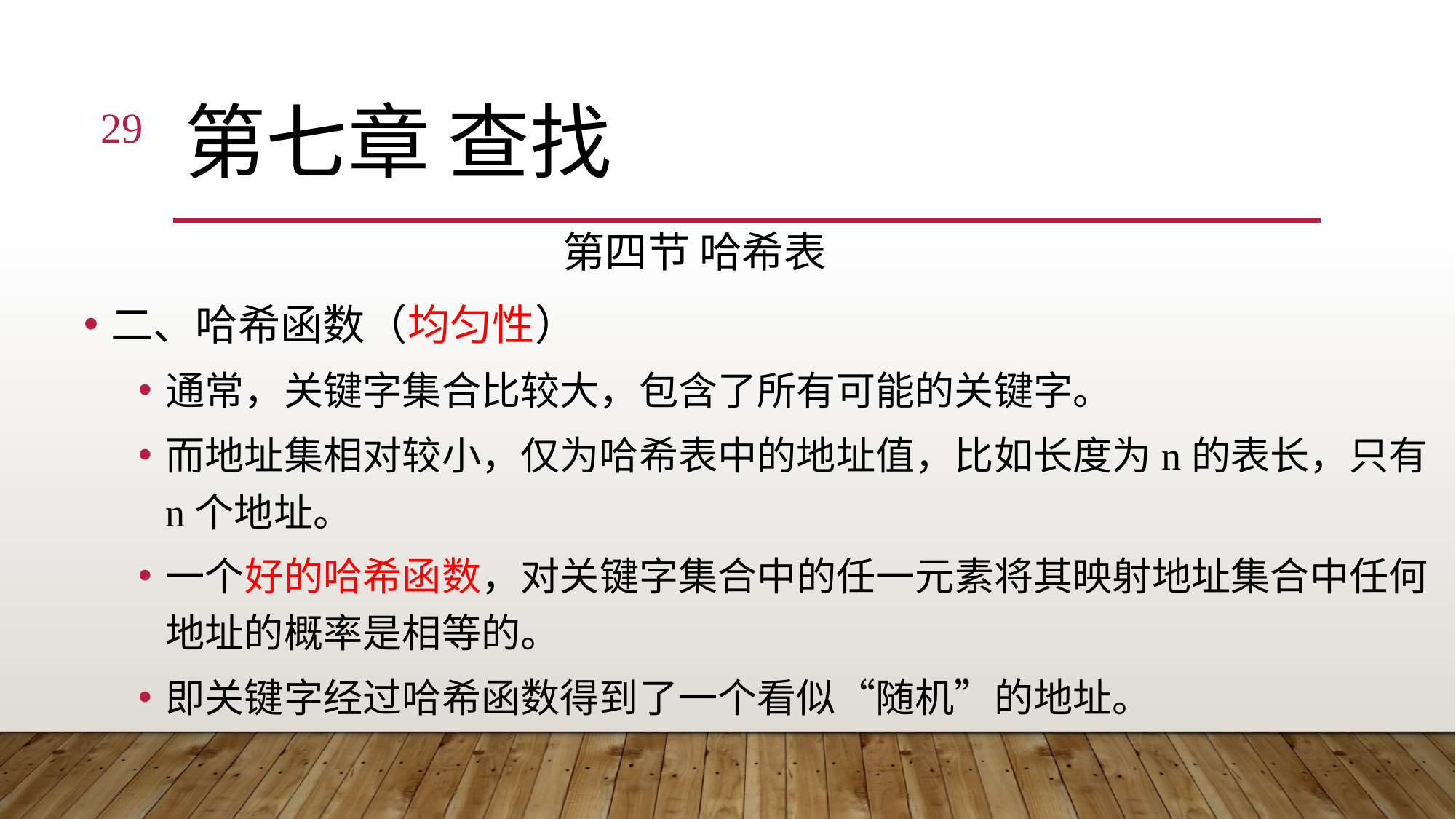

29
# 第七章 查找
第四节 哈希表
二、哈希函数（均匀性）
通常，关键字集合比较大，包含了所有可能的关键字。
而地址集相对较小，仅为哈希表中的地址值，比如长度为n的表长，只有n个地址。
一个好的哈希函数，对关键字集合中的任一元素将其映射地址集合中任何地址的概率是相等的。
即关键字经过哈希函数得到了一个看似“随机”的地址。